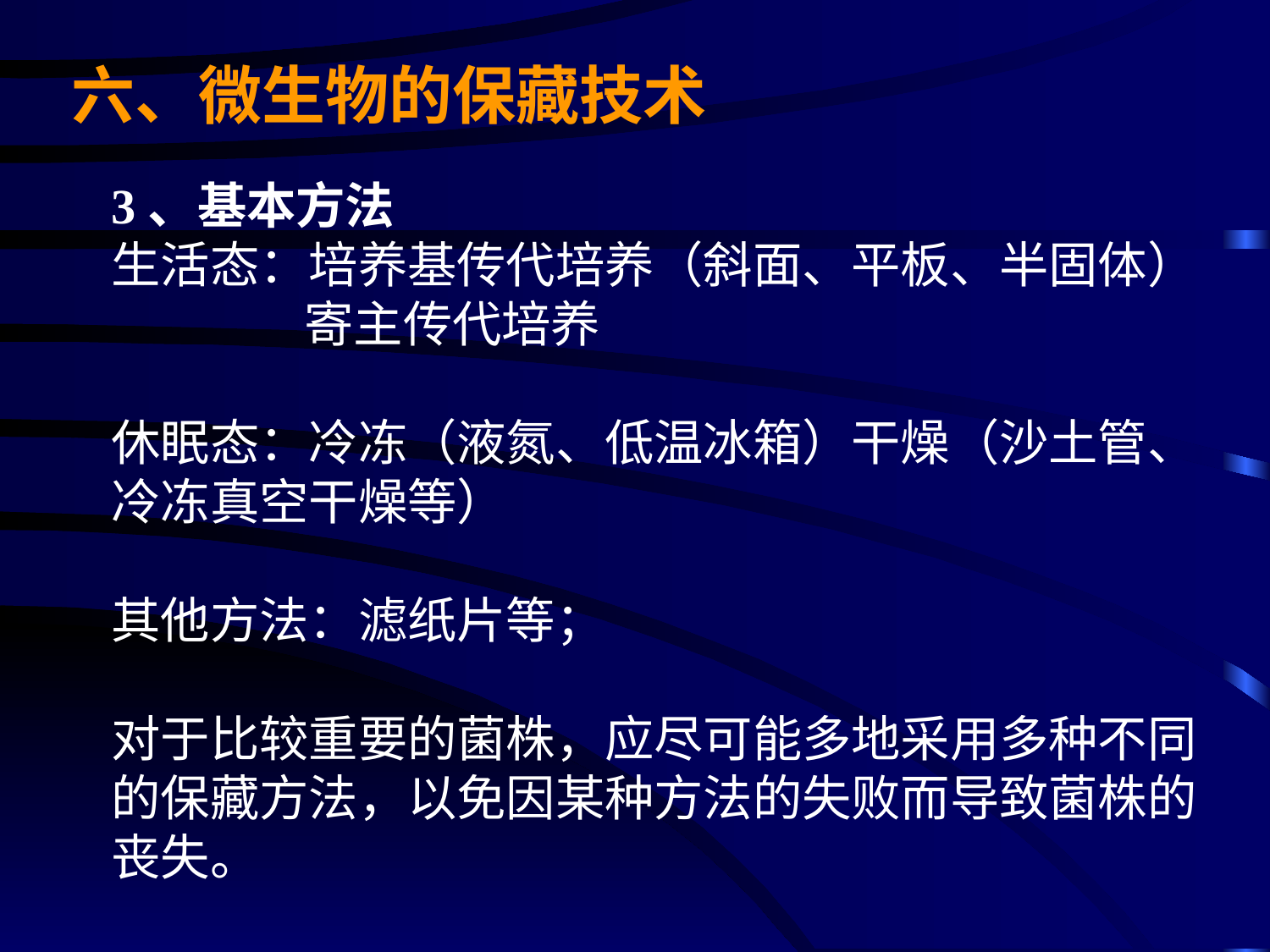

六、微生物的保藏技术
3、基本方法
生活态：培养基传代培养（斜面、平板、半固体）	      寄主传代培养

休眠态：冷冻（液氮、低温冰箱）干燥（沙土管、冷冻真空干燥等）

其他方法：滤纸片等；

对于比较重要的菌株，应尽可能多地采用多种不同的保藏方法，以免因某种方法的失败而导致菌株的丧失。